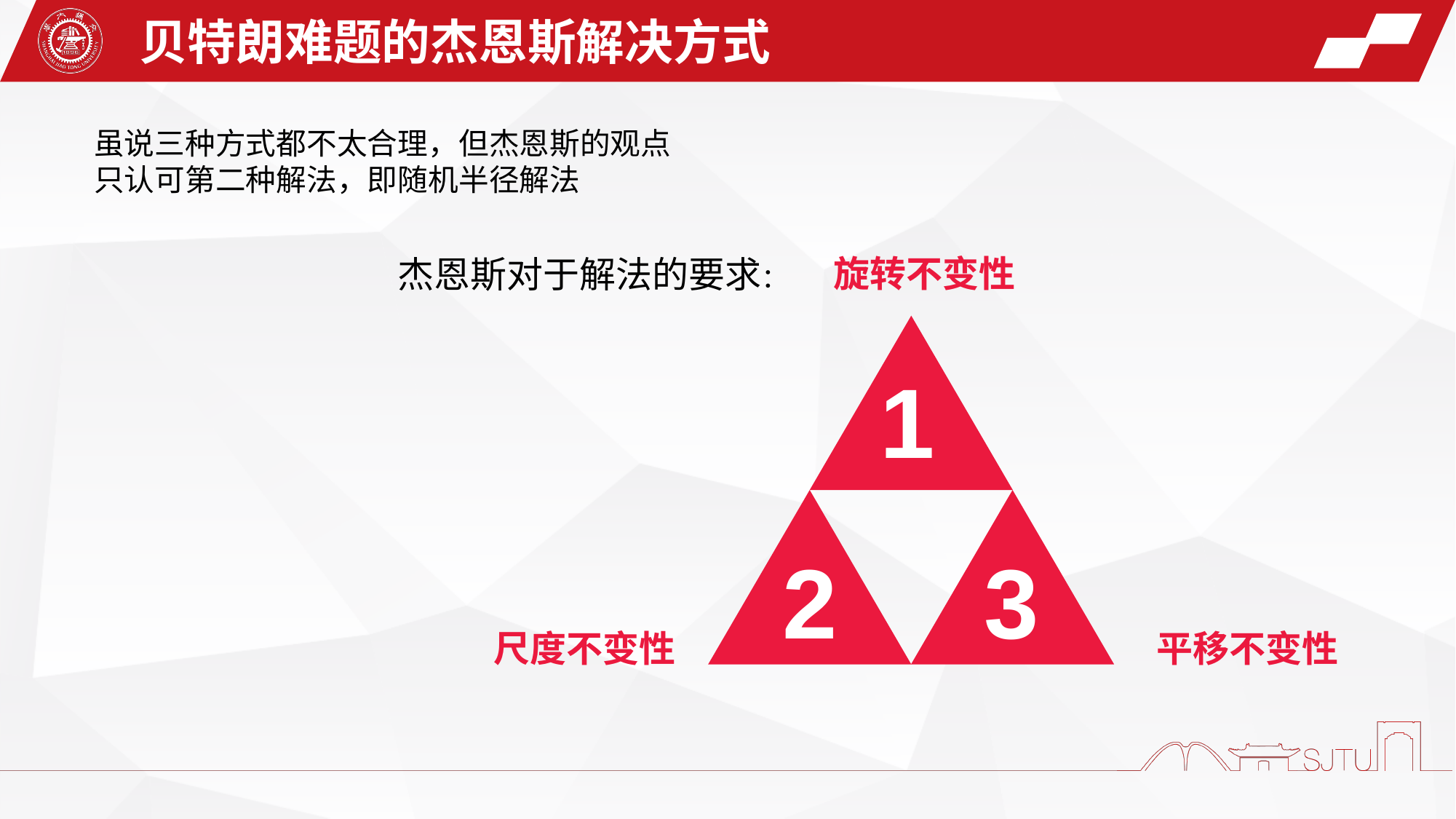

贝特朗难题的杰恩斯解决方式
虽说三种方式都不太合理，但杰恩斯的观点
只认可第二种解法，即随机半径解法
杰恩斯对于解法的要求：
旋转不变性

1

2
3
尺度不变性
平移不变性